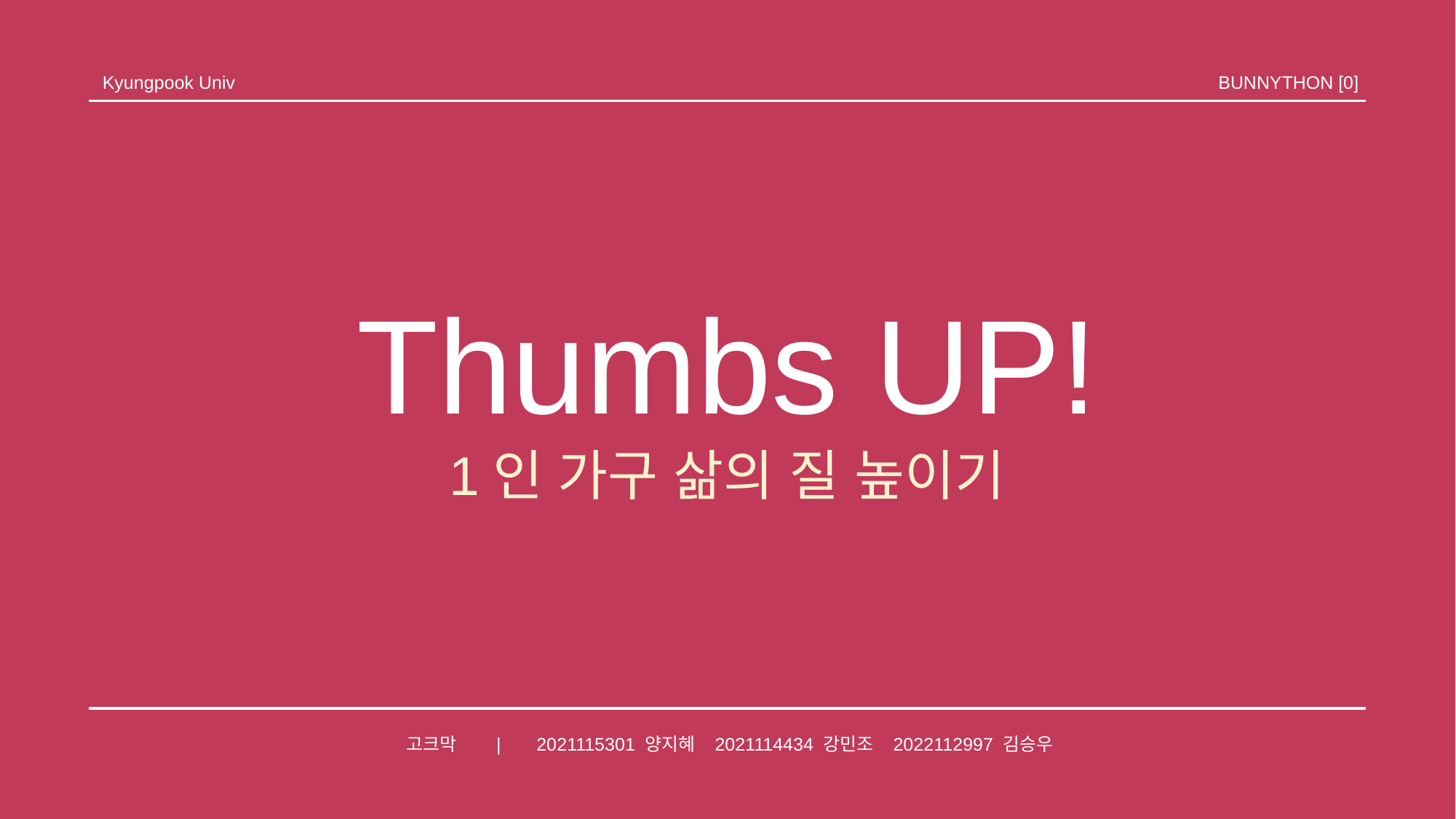

Kyungpook Univ
BUNNYTHON [0]
Thumbs UP!
1인 가구 삶의 질 높이기
고크막       |       2021115301 양지혜   2021114434 강민조   2022112997 김승우